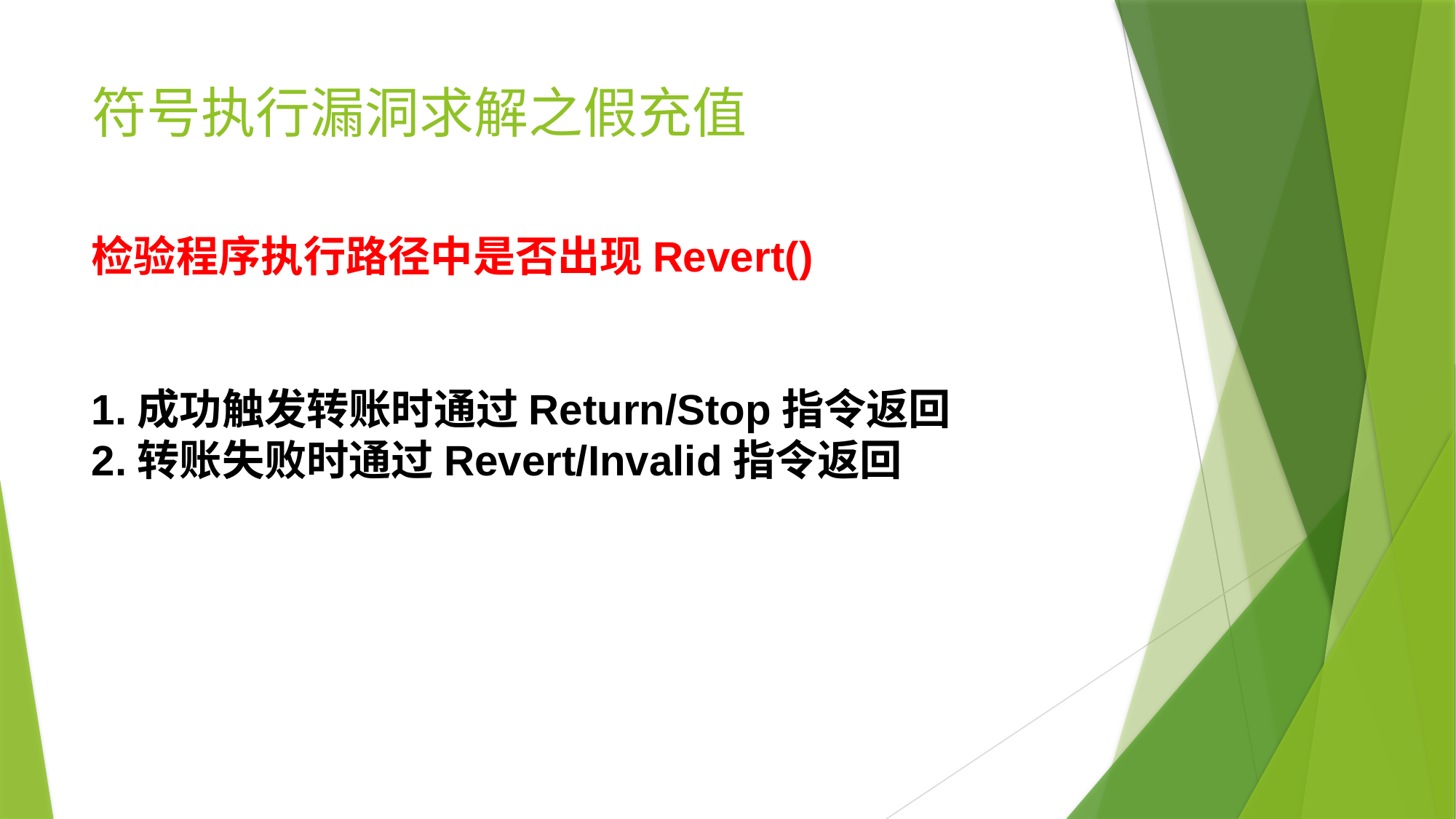

# 符号执行漏洞求解之假充值
检验程序执行路径中是否出现Revert()

1.成功触发转账时通过Return/Stop指令返回
2.转账失败时通过Revert/Invalid指令返回